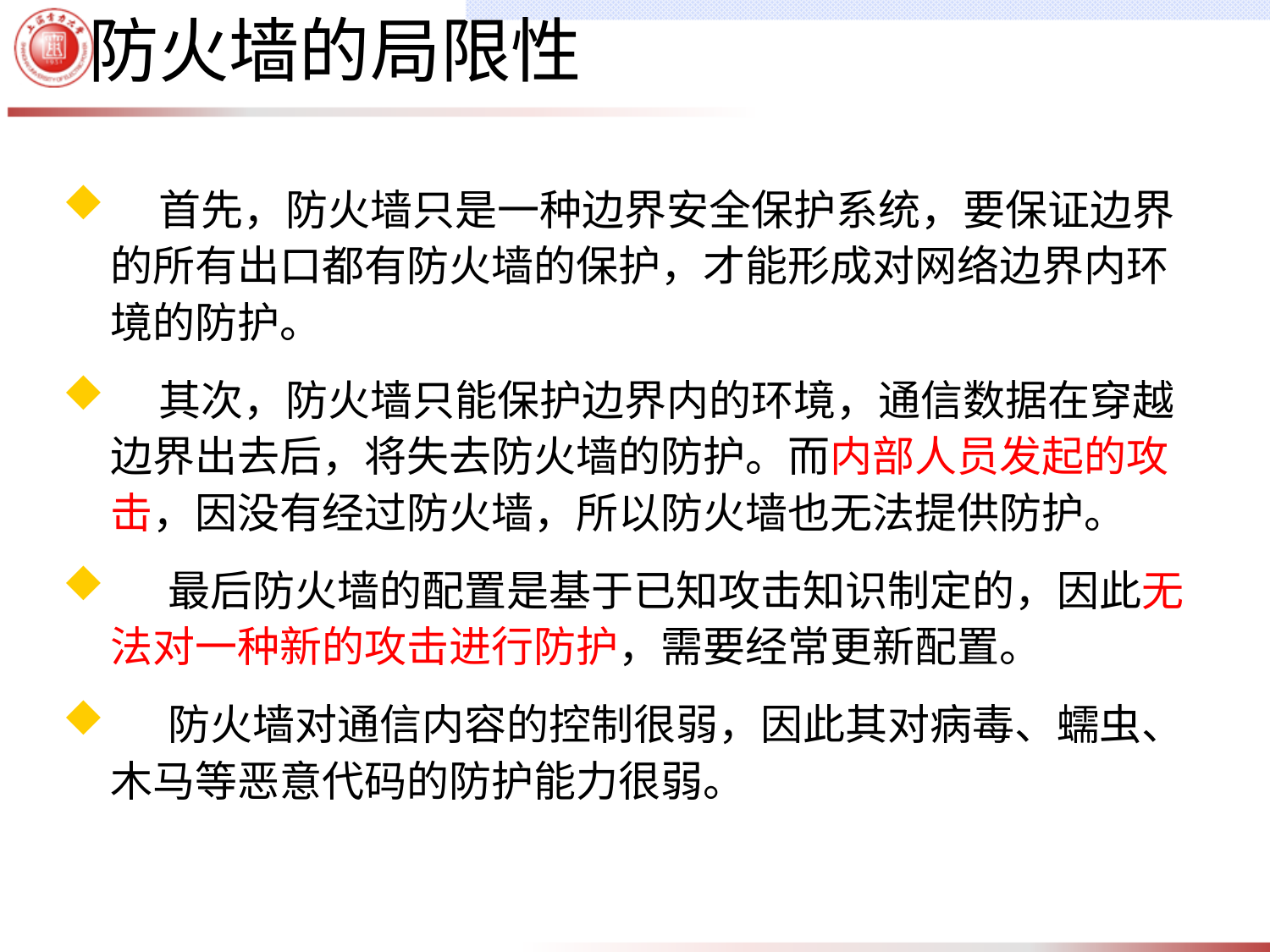

防火墙的局限性
    首先，防火墙只是一种边界安全保护系统，要保证边界的所有出口都有防火墙的保护，才能形成对网络边界内环境的防护。
    其次，防火墙只能保护边界内的环境，通信数据在穿越边界出去后，将失去防火墙的防护。而内部人员发起的攻击，因没有经过防火墙，所以防火墙也无法提供防护。
     最后防火墙的配置是基于已知攻击知识制定的，因此无法对一种新的攻击进行防护，需要经常更新配置。
     防火墙对通信内容的控制很弱，因此其对病毒、蠕虫、木马等恶意代码的防护能力很弱。